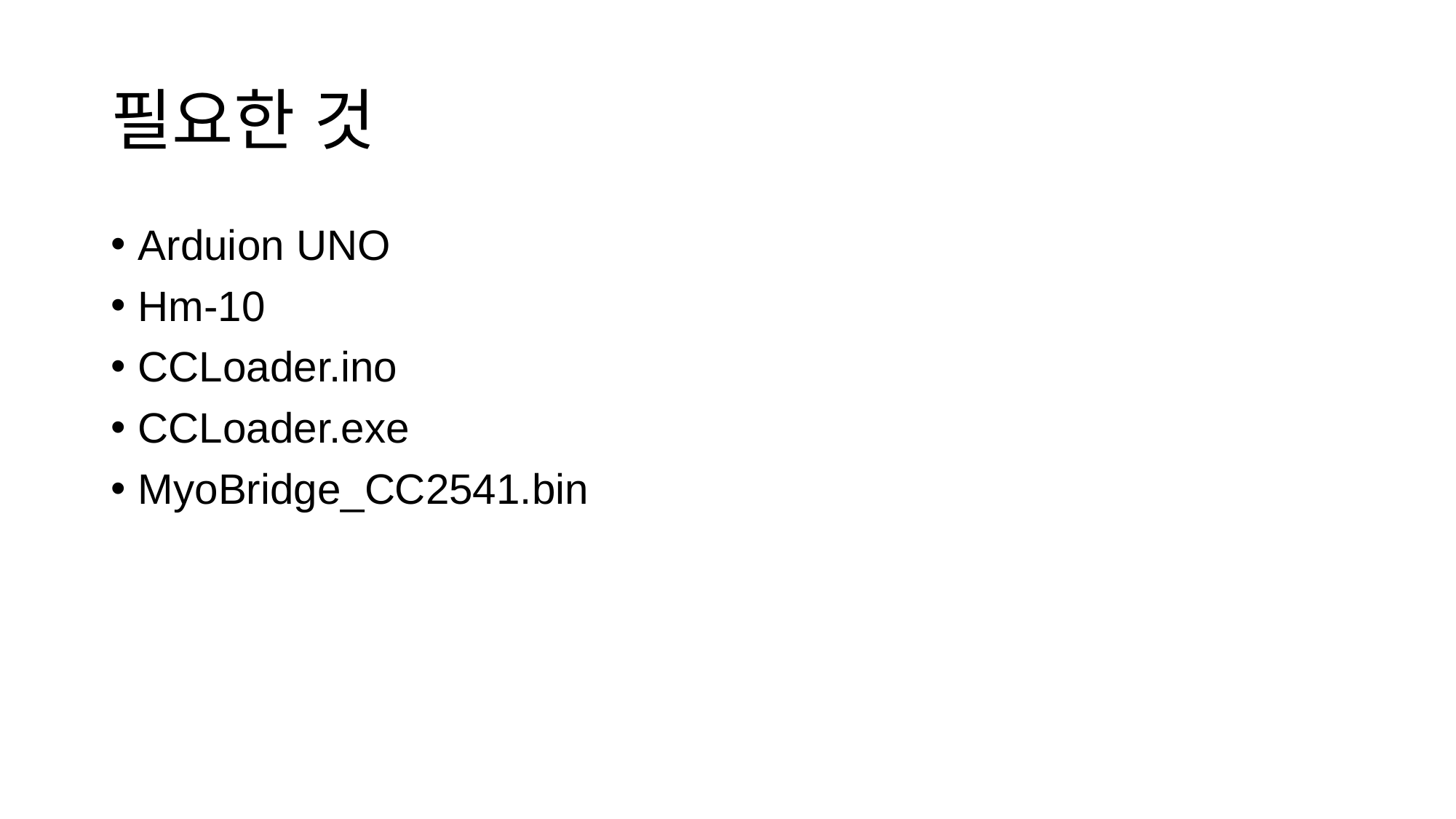

# 필요한 것
Arduion UNO
Hm-10
CCLoader.ino
CCLoader.exe
MyoBridge_CC2541.bin